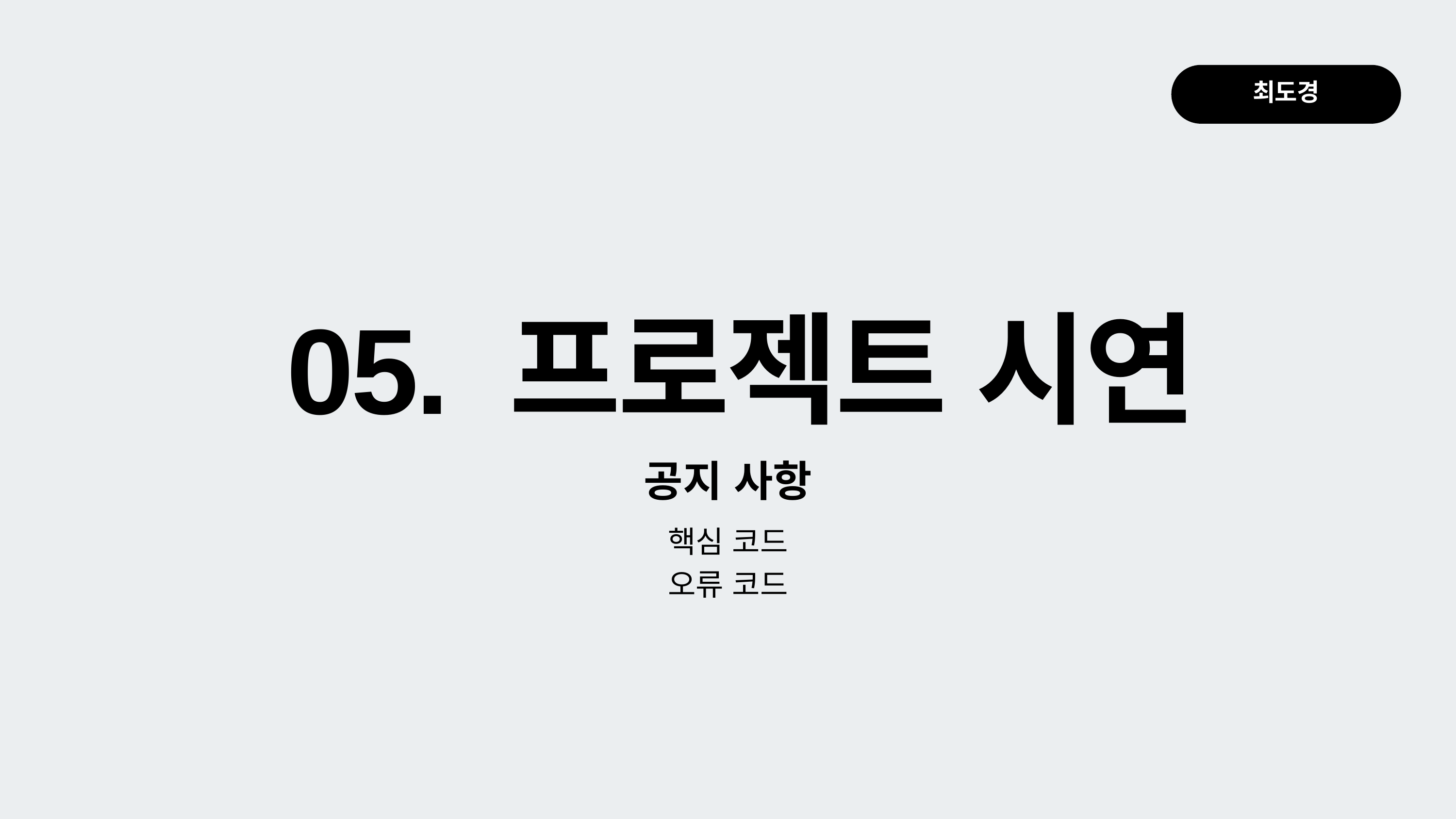

최도경
05. 프로젝트 시연
공지 사항
핵심 코드
오류 코드